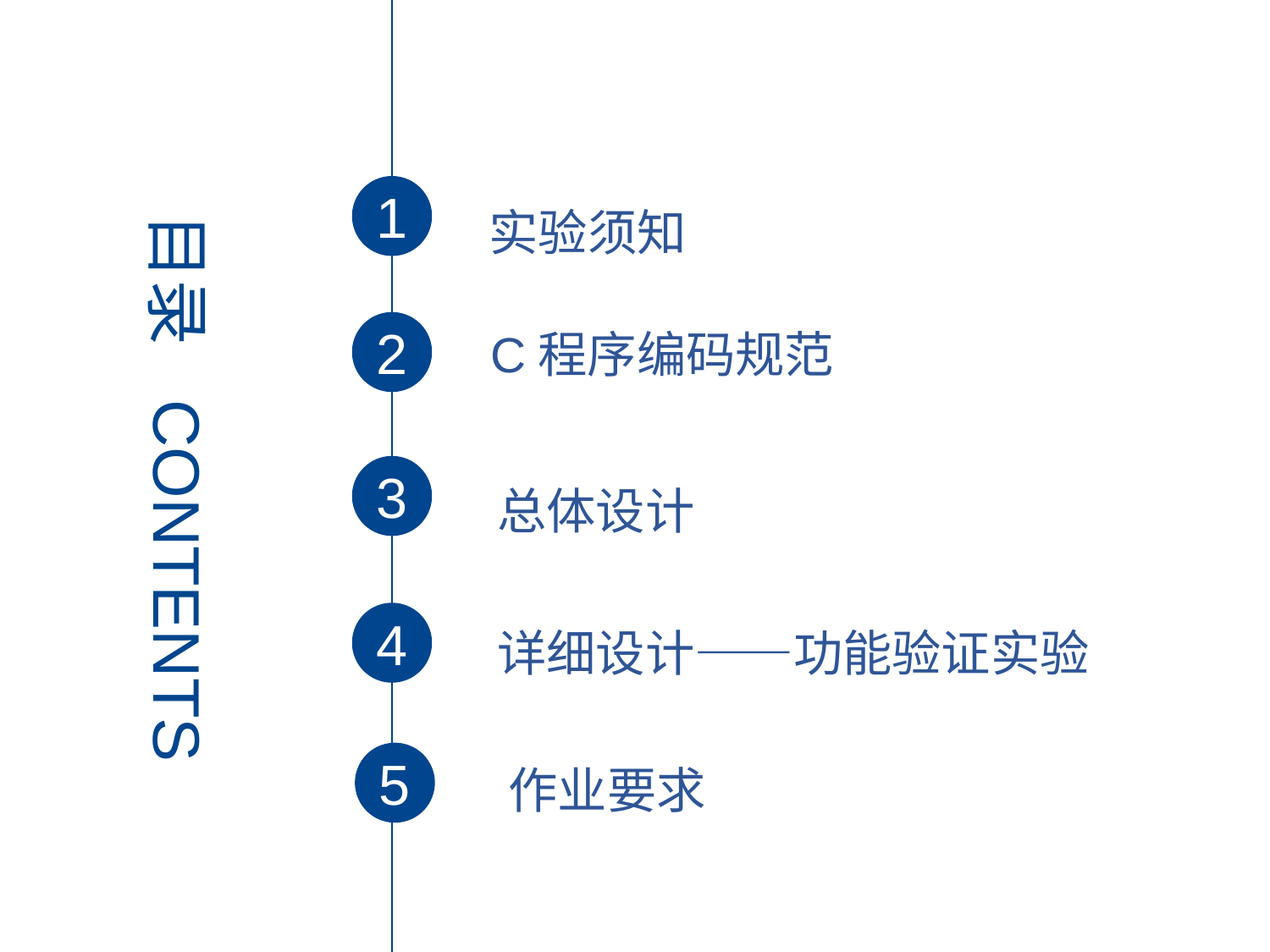

实验须知
1
目录
2
C程序编码规范
总体设计
3
CONTENTS
详细设计——功能验证实验
4
作业要求
5